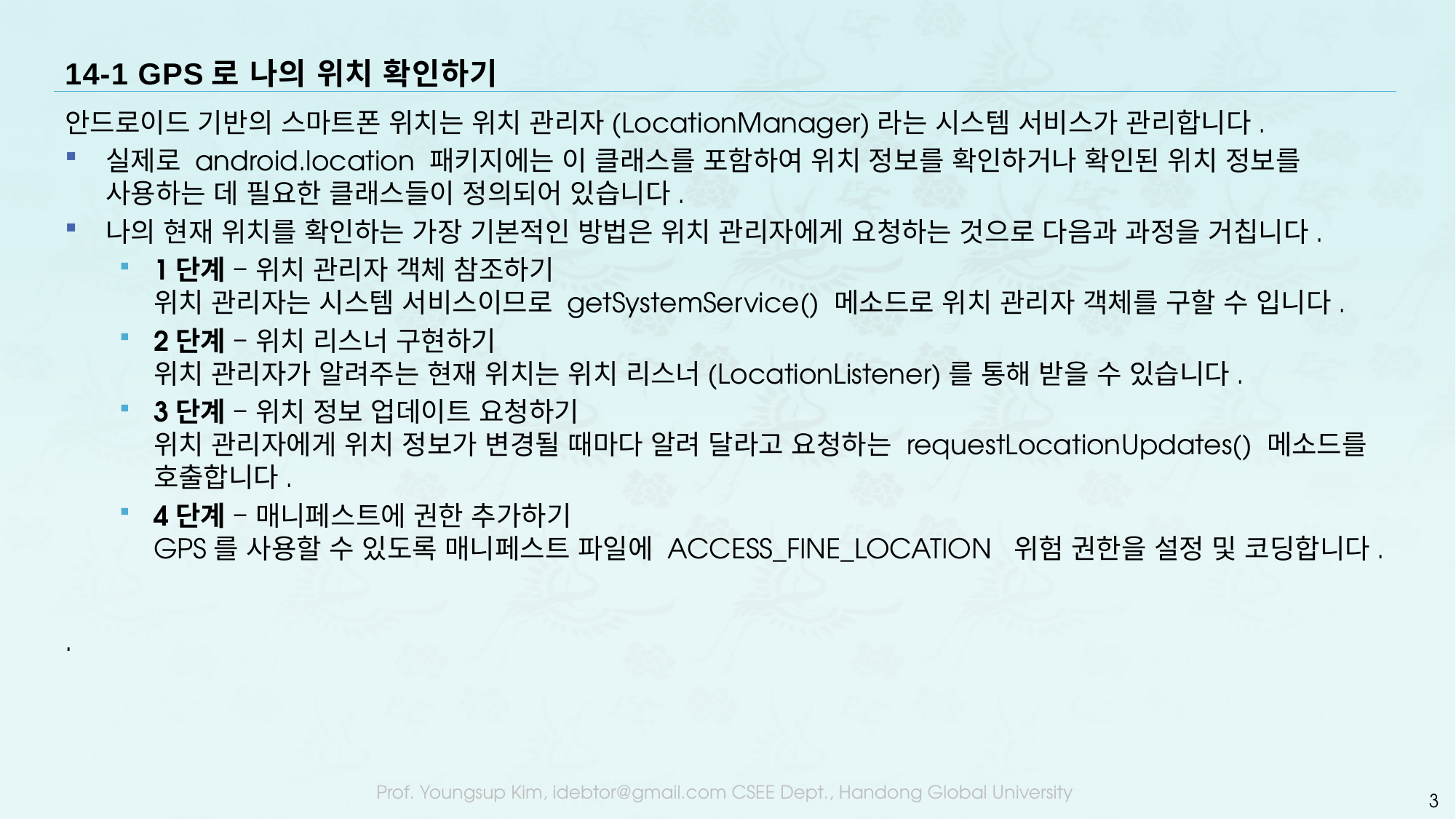

# 14-1 GPS로 나의 위치 확인하기
안드로이드 기반의 스마트폰 위치는 위치 관리자(LocationManager)라는 시스템 서비스가 관리합니다.
실제로 android.location 패키지에는 이 클래스를 포함하여 위치 정보를 확인하거나 확인된 위치 정보를 사용하는 데 필요한 클래스들이 정의되어 있습니다.
나의 현재 위치를 확인하는 가장 기본적인 방법은 위치 관리자에게 요청하는 것으로 다음과 과정을 거칩니다.
1단계 – 위치 관리자 객체 참조하기
위치 관리자는 시스템 서비스이므로 getSystemService() 메소드로 위치 관리자 객체를 구할 수 입니다.
2단계 – 위치 리스너 구현하기
위치 관리자가 알려주는 현재 위치는 위치 리스너(LocationListener)를 통해 받을 수 있습니다.
3단계 – 위치 정보 업데이트 요청하기
위치 관리자에게 위치 정보가 변경될 때마다 알려 달라고 요청하는 requestLocationUpdates() 메소드를 호출합니다.
4단계 – 매니페스트에 권한 추가하기
GPS를 사용할 수 있도록 매니페스트 파일에 ACCESS_FINE_LOCATION  위험 권한을 설정 및 코딩합니다.

.

3